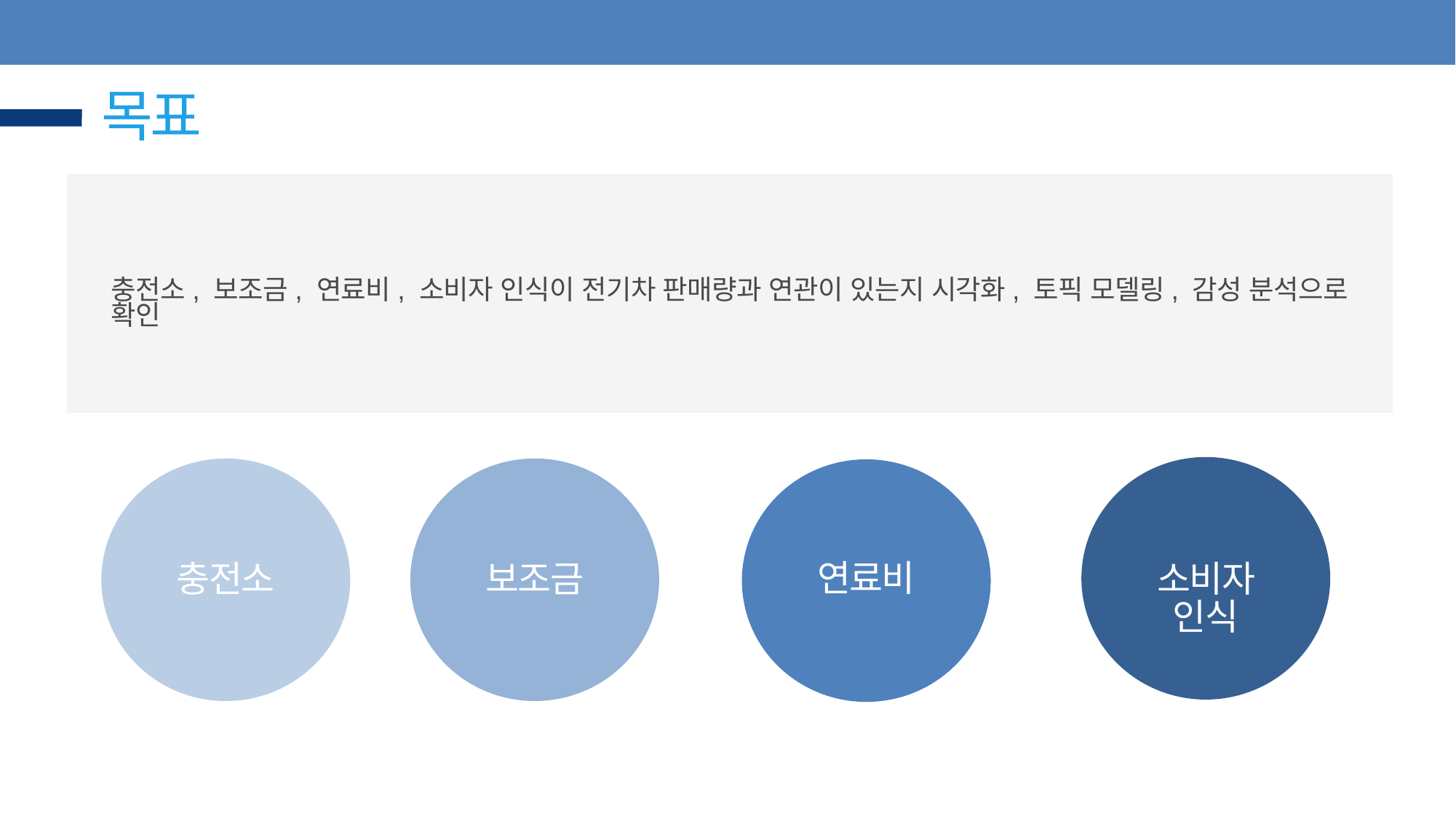

목표

충전소, 보조금, 연료비, 소비자 인식이 전기차 판매량과 연관이 있는지 시각화, 토픽 모델링, 감성 분석으로 확인

연료비
충전소
보조금
소비자 인식